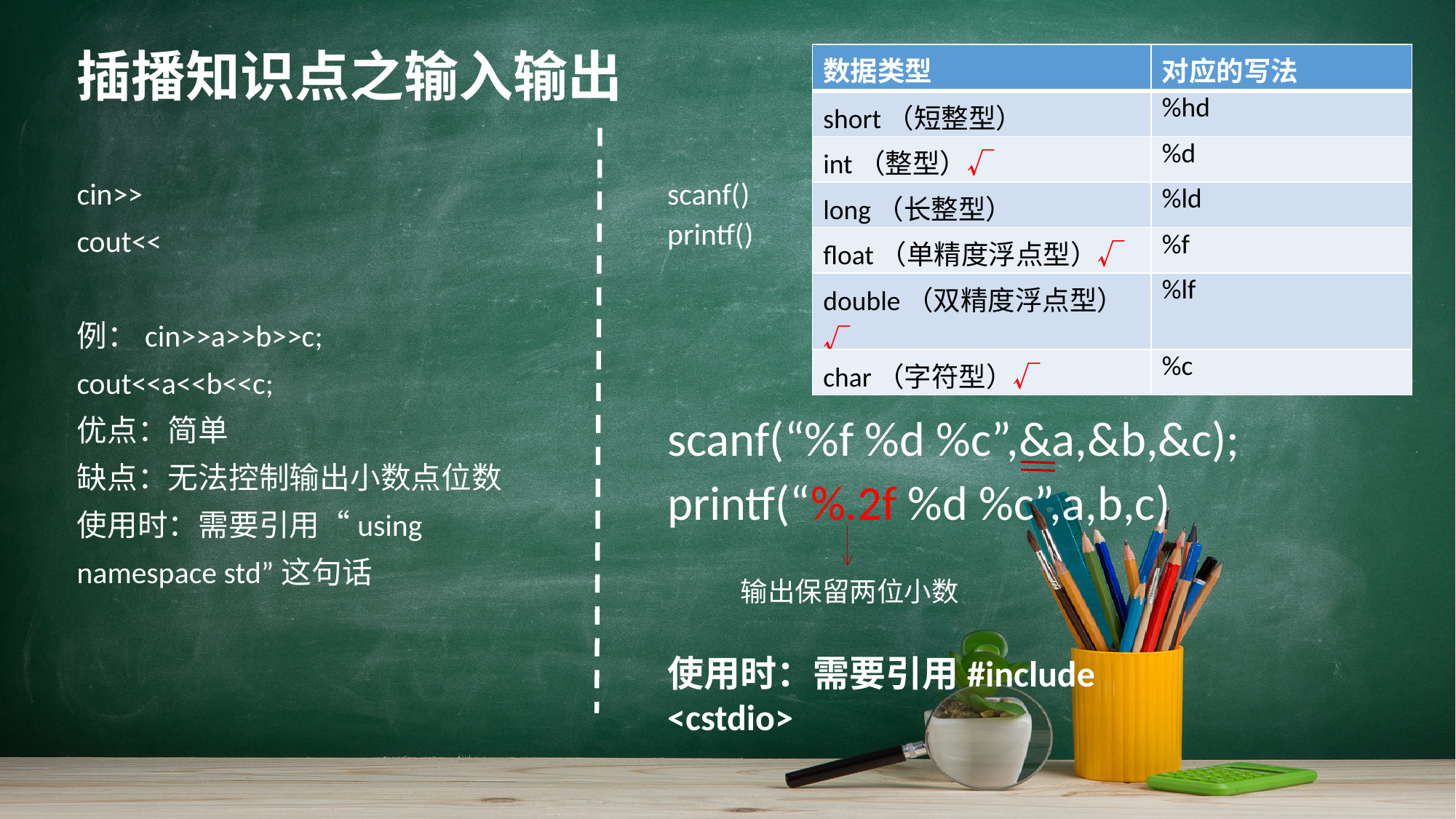

# 插播知识点之输入输出
| 数据类型 | 对应的写法 |
| --- | --- |
| short（短整型） | %hd |
| int（整型）√ | %d |
| long（长整型） | %ld |
| float（单精度浮点型）√ | %f |
| double（双精度浮点型）√ | %lf |
| char（字符型）√ | %c |
cin>>
cout<<

例：cin>>a>>b>>c;    cout<<a<<b<<c;
优点：简单
缺点：无法控制输出小数点位数
使用时：需要引用“using namespace std”这句话
scanf()
printf()
scanf(“%f %d %c”,&a,&b,&c);
printf(“%.2f %d %c”,a,b,c)
输出保留两位小数
使用时：需要引用#include <cstdio>